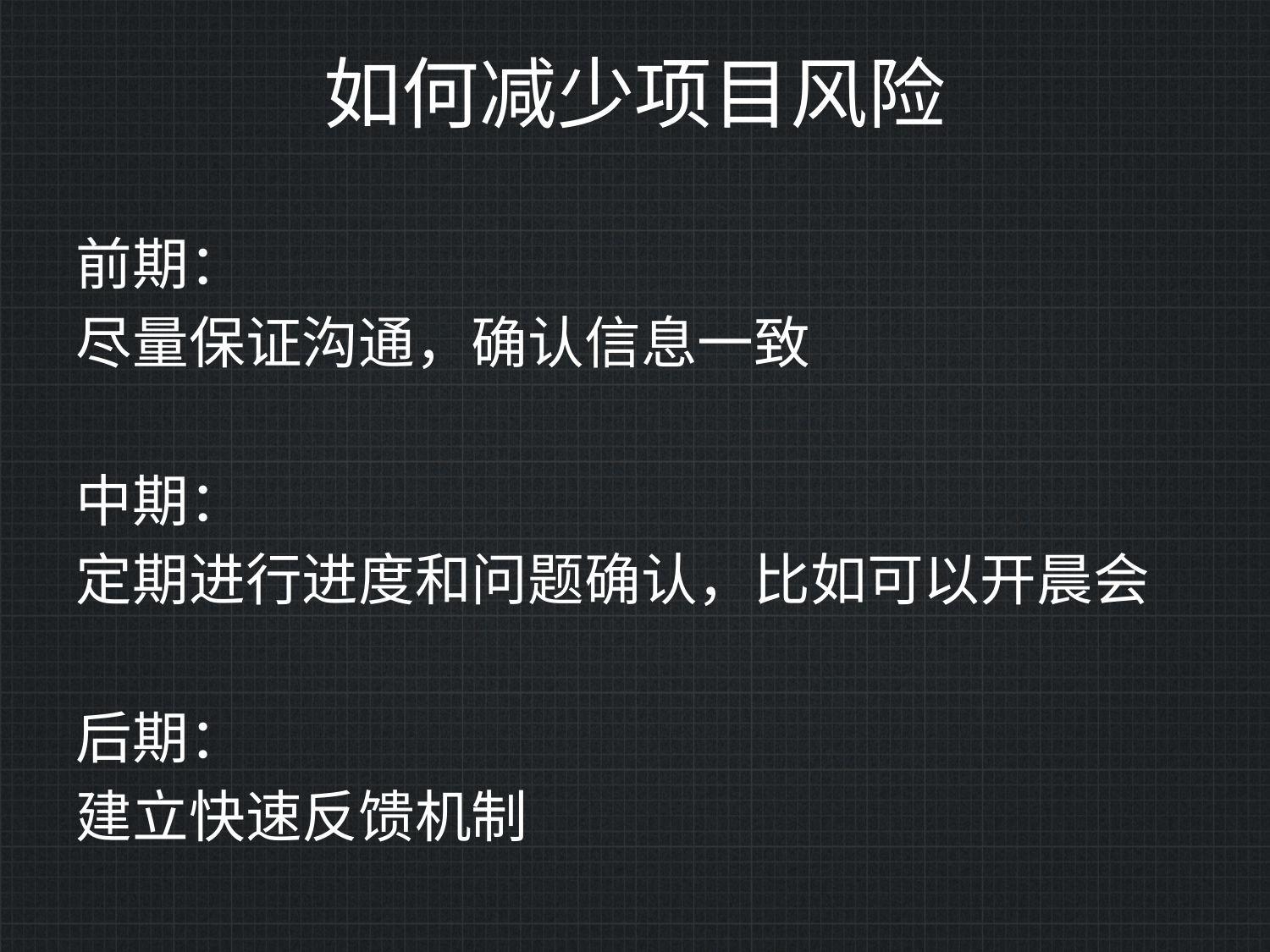

# 如何减少项目风险
前期：
尽量保证沟通，确认信息一致

中期：
定期进行进度和问题确认，比如可以开晨会

后期：
建立快速反馈机制